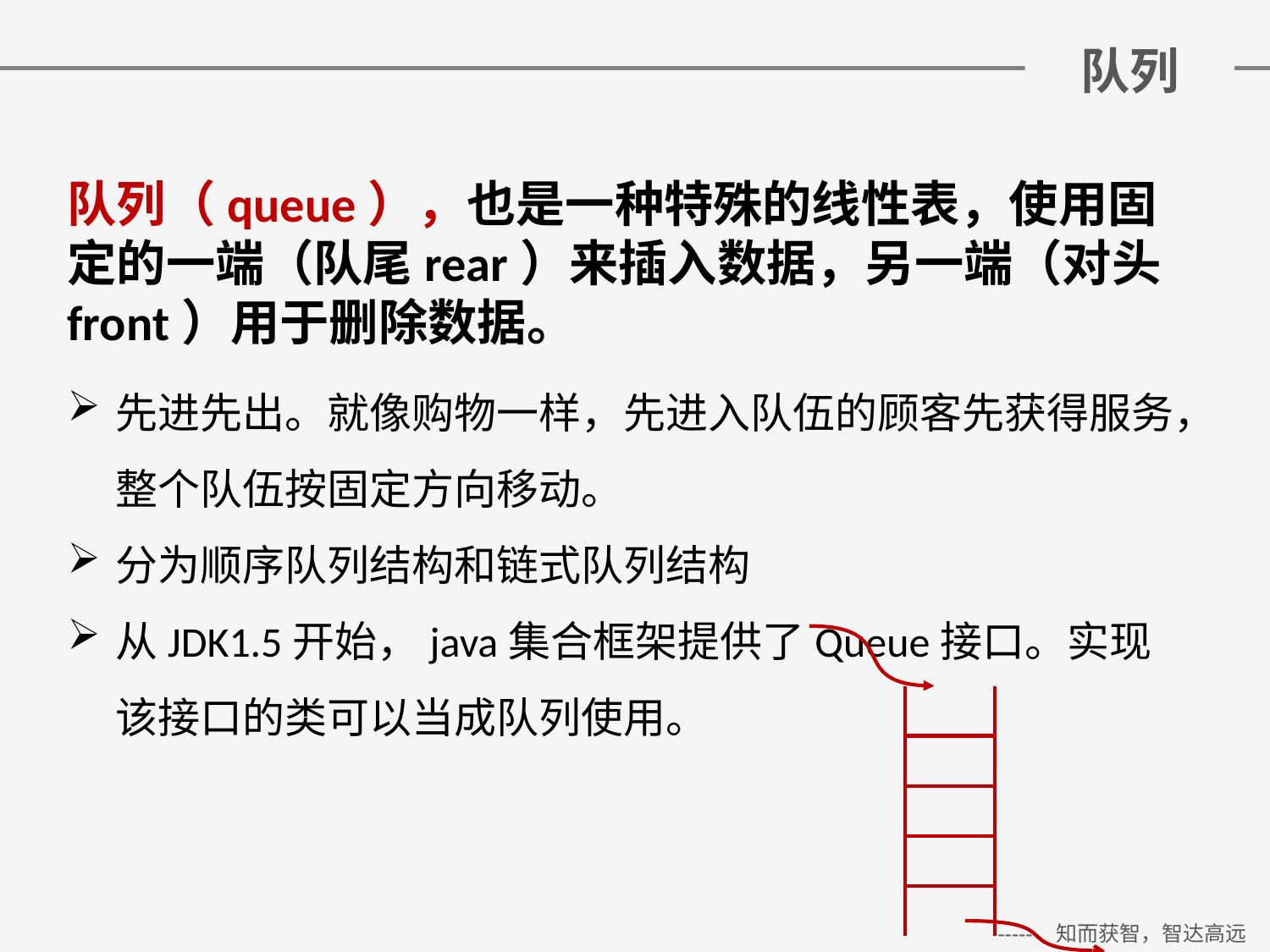

# 队列
队列（queue），也是一种特殊的线性表，使用固定的一端（队尾rear）来插入数据，另一端（对头front）用于删除数据。
先进先出。就像购物一样，先进入队伍的顾客先获得服务，整个队伍按固定方向移动。
分为顺序队列结构和链式队列结构
从JDK1.5开始，java集合框架提供了Queue接口。实现该接口的类可以当成队列使用。